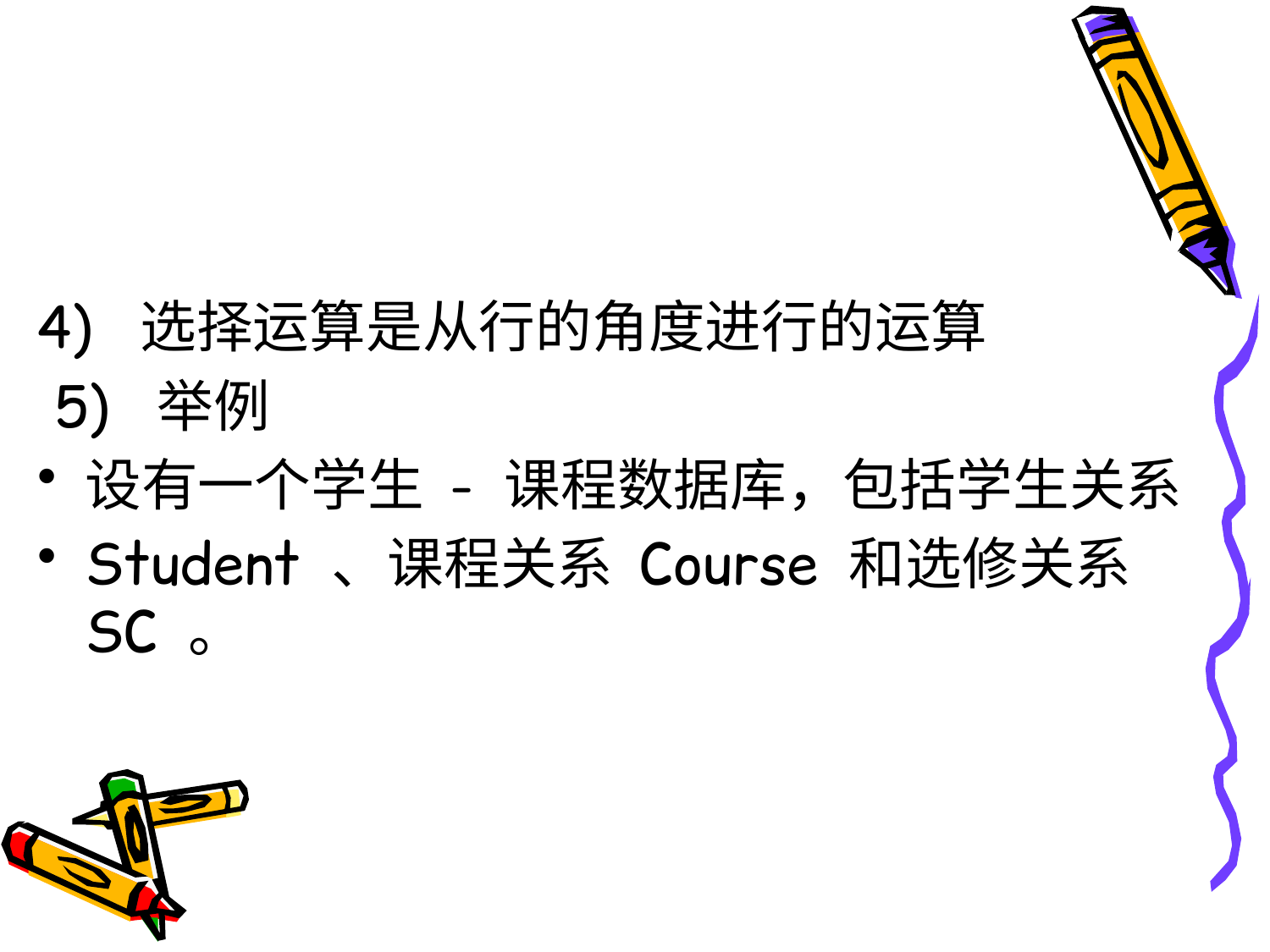

#

4)  选择运算是从行的角度进行的运算
 5)  举例
设有一个学生 - 课程数据库，包括学生关系
Student 、课程关系 Course 和选修关系 SC 。